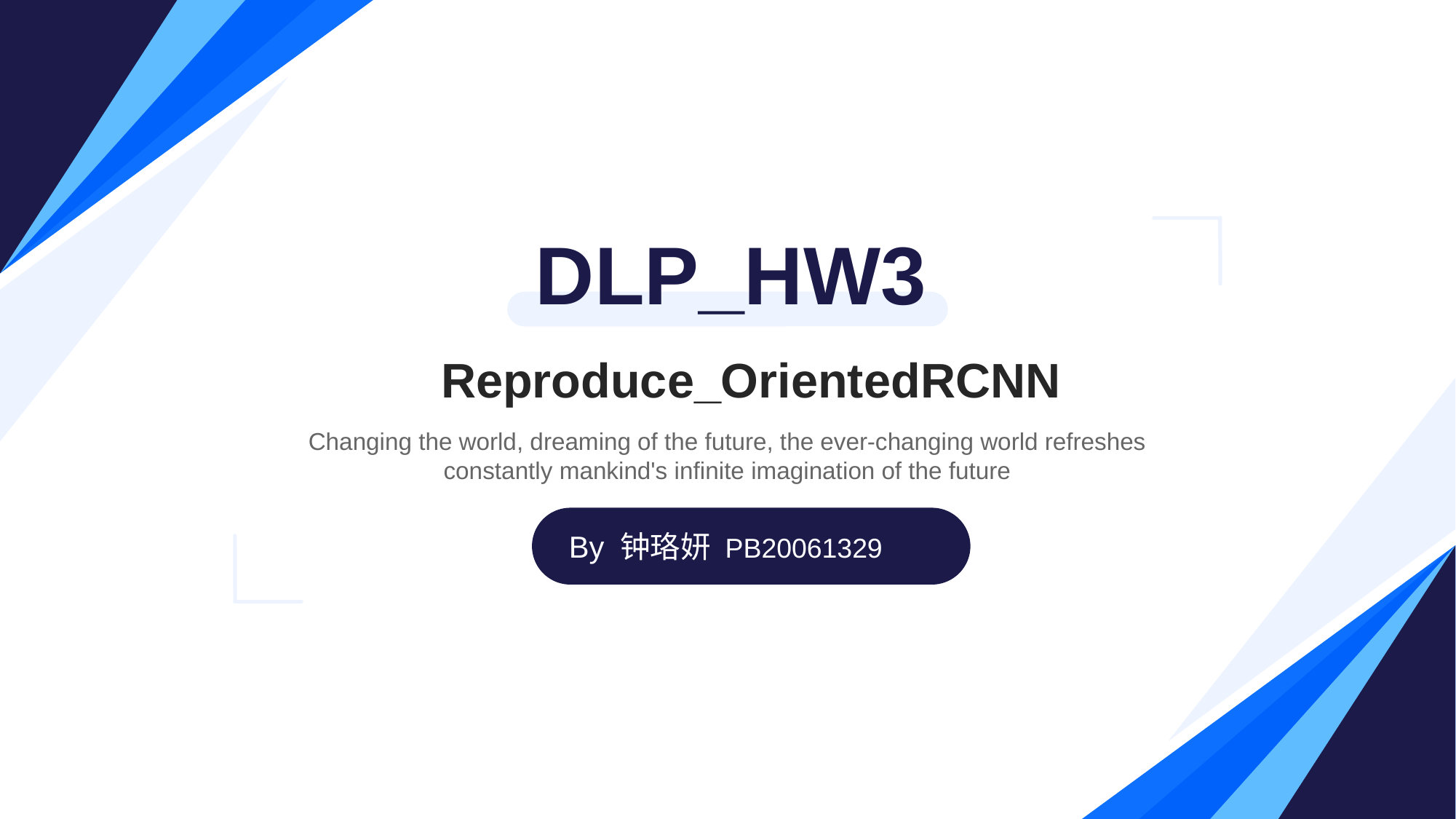

DLP_HW3

Reproduce_OrientedRCNN
Changing the world, dreaming of the future, the ever-changing world refreshes constantly mankind's infinite imagination of the future

By 钟珞妍 PB20061329